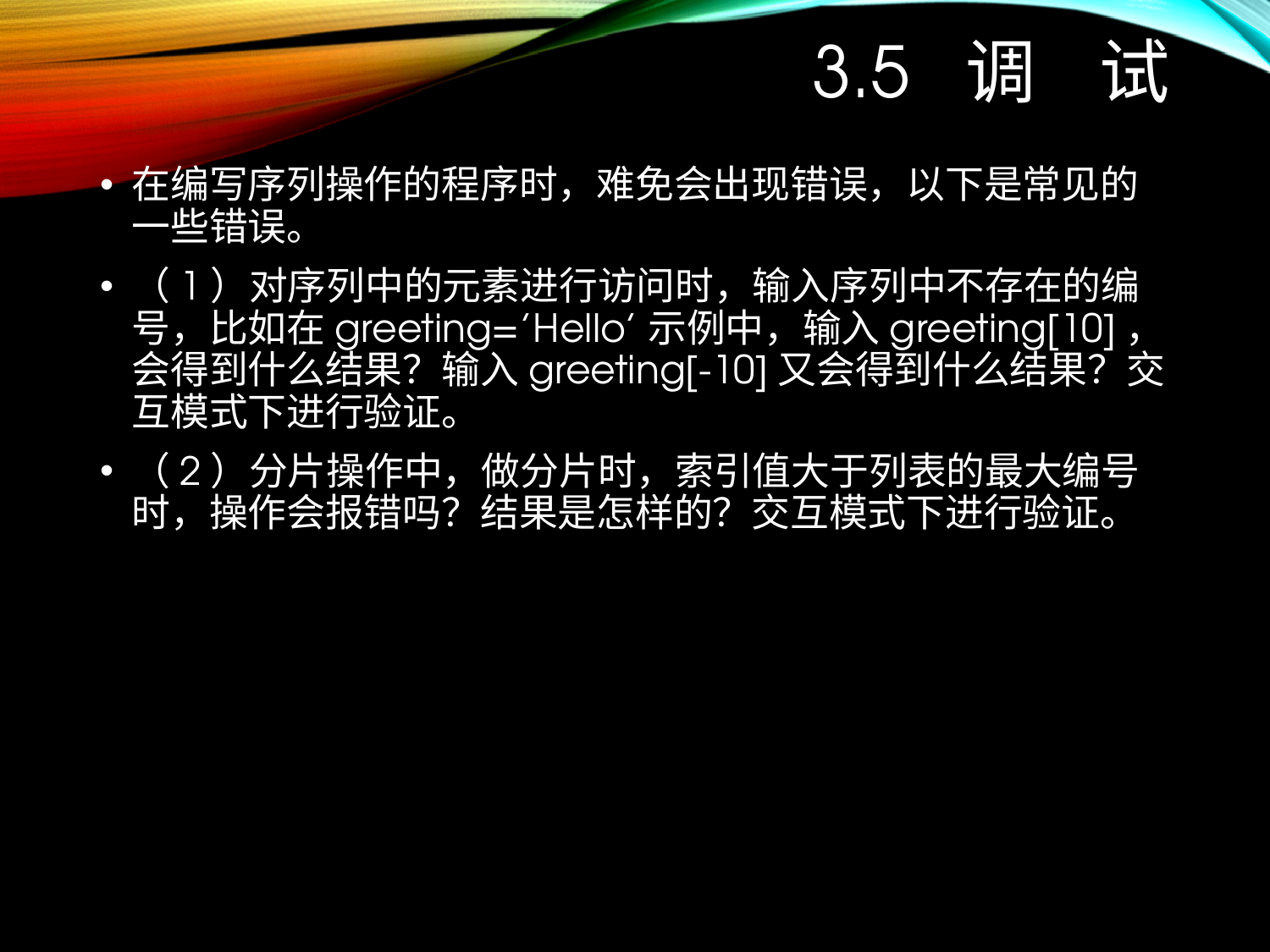

# 3.5  调    试
在编写序列操作的程序时，难免会出现错误，以下是常见的一些错误。
（1）对序列中的元素进行访问时，输入序列中不存在的编号，比如在greeting=’Hello’示例中，输入greeting[10]，会得到什么结果？输入greeting[-10]又会得到什么结果？交互模式下进行验证。
（2）分片操作中，做分片时，索引值大于列表的最大编号时，操作会报错吗？结果是怎样的？交互模式下进行验证。